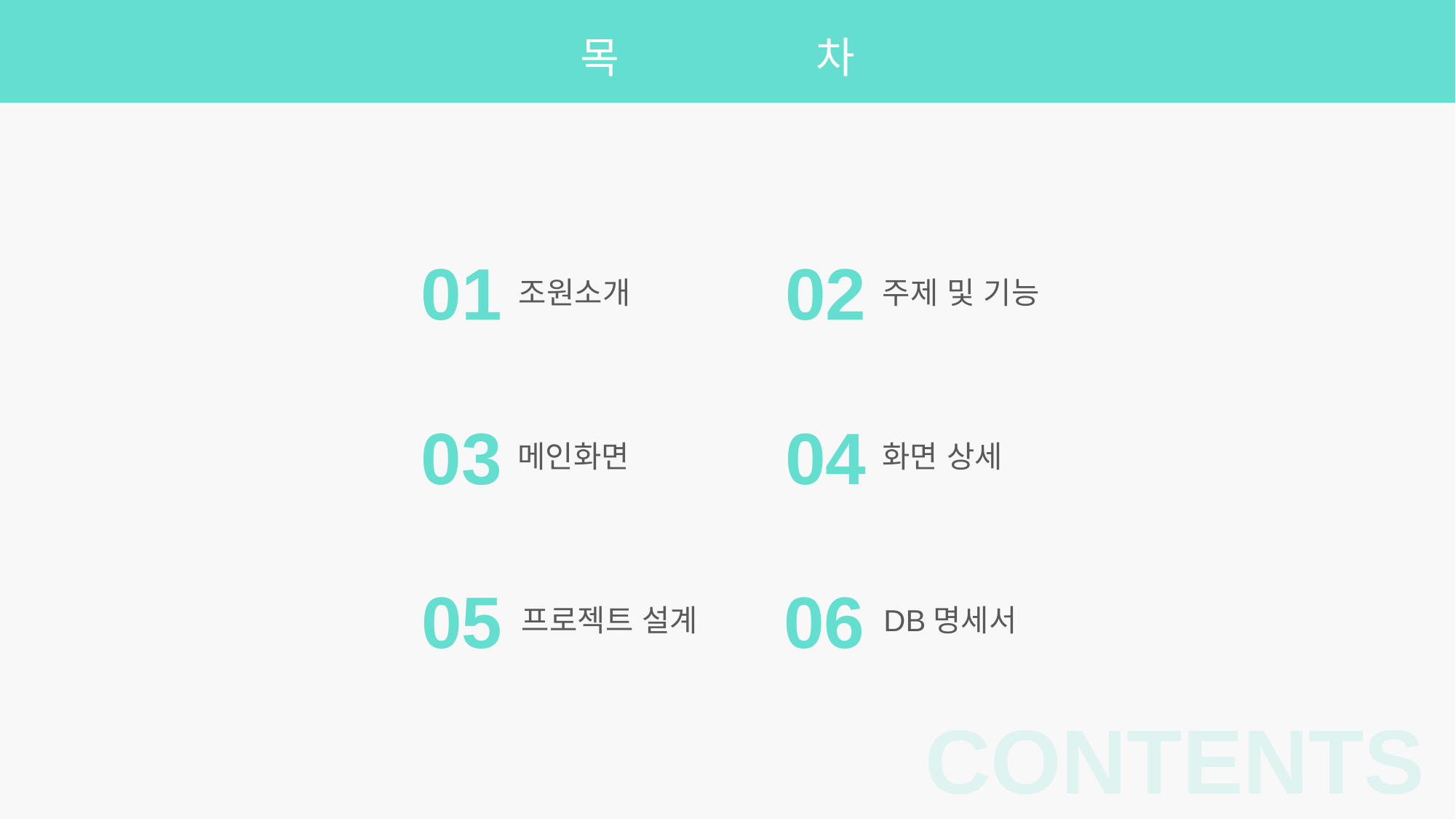

목         차
01
조원소개
02
주제 및 기능
03
메인화면
04
화면 상세
05
프로젝트 설계
06
DB명세서
CONTENTS